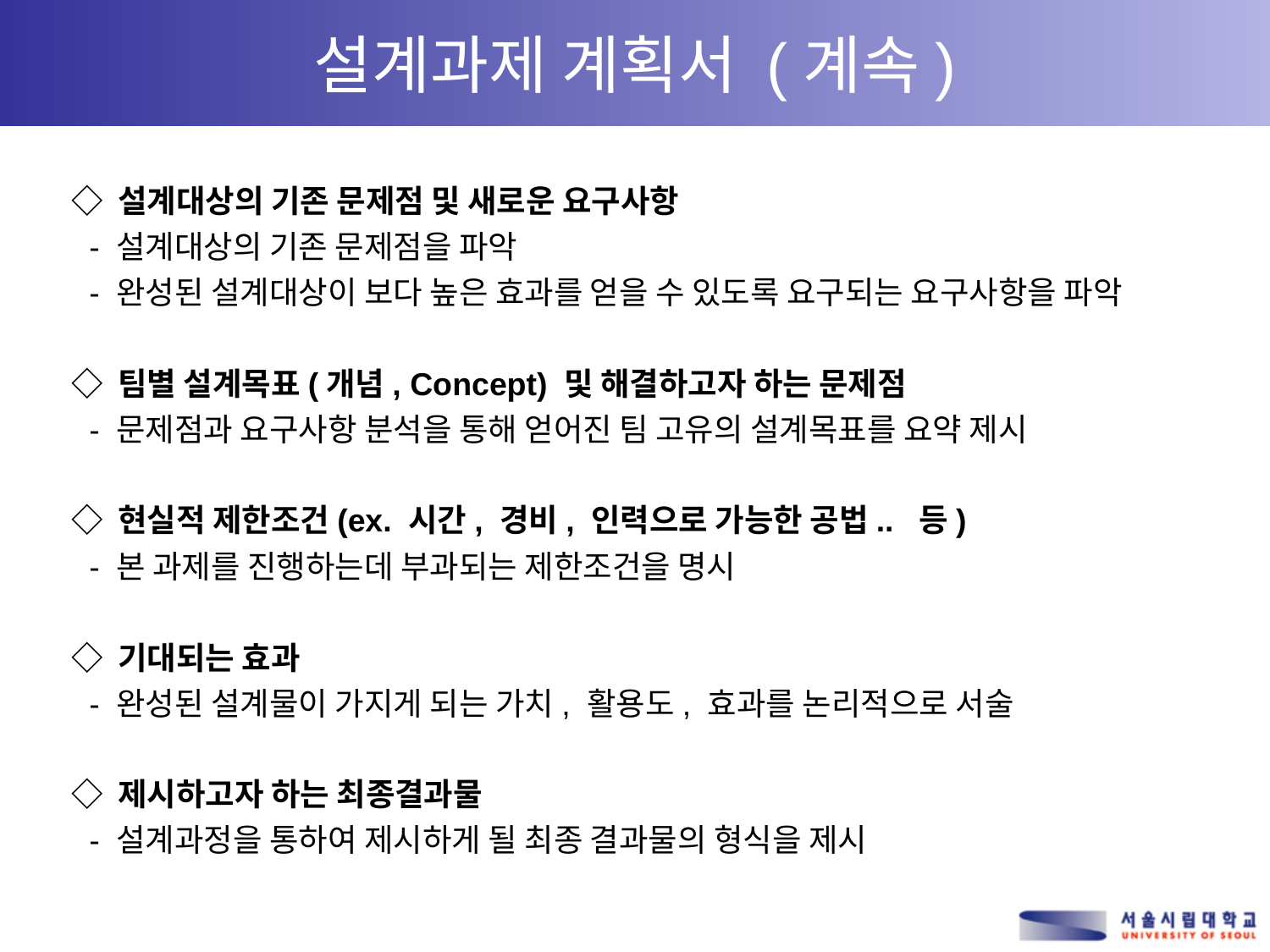

# 설계과제 계획서 (계속)
◇ 설계대상의 기존 문제점 및 새로운 요구사항
  - 설계대상의 기존 문제점을 파악
  - 완성된 설계대상이 보다 높은 효과를 얻을 수 있도록 요구되는 요구사항을 파악

◇ 팀별 설계목표(개념, Concept) 및 해결하고자 하는 문제점
  - 문제점과 요구사항 분석을 통해 얻어진 팀 고유의 설계목표를 요약 제시

◇ 현실적 제한조건(ex. 시간, 경비, 인력으로 가능한 공법..  등)
  - 본 과제를 진행하는데 부과되는 제한조건을 명시

◇ 기대되는 효과
  - 완성된 설계물이 가지게 되는 가치, 활용도, 효과를 논리적으로 서술

◇ 제시하고자 하는 최종결과물
  - 설계과정을 통하여 제시하게 될 최종 결과물의 형식을 제시